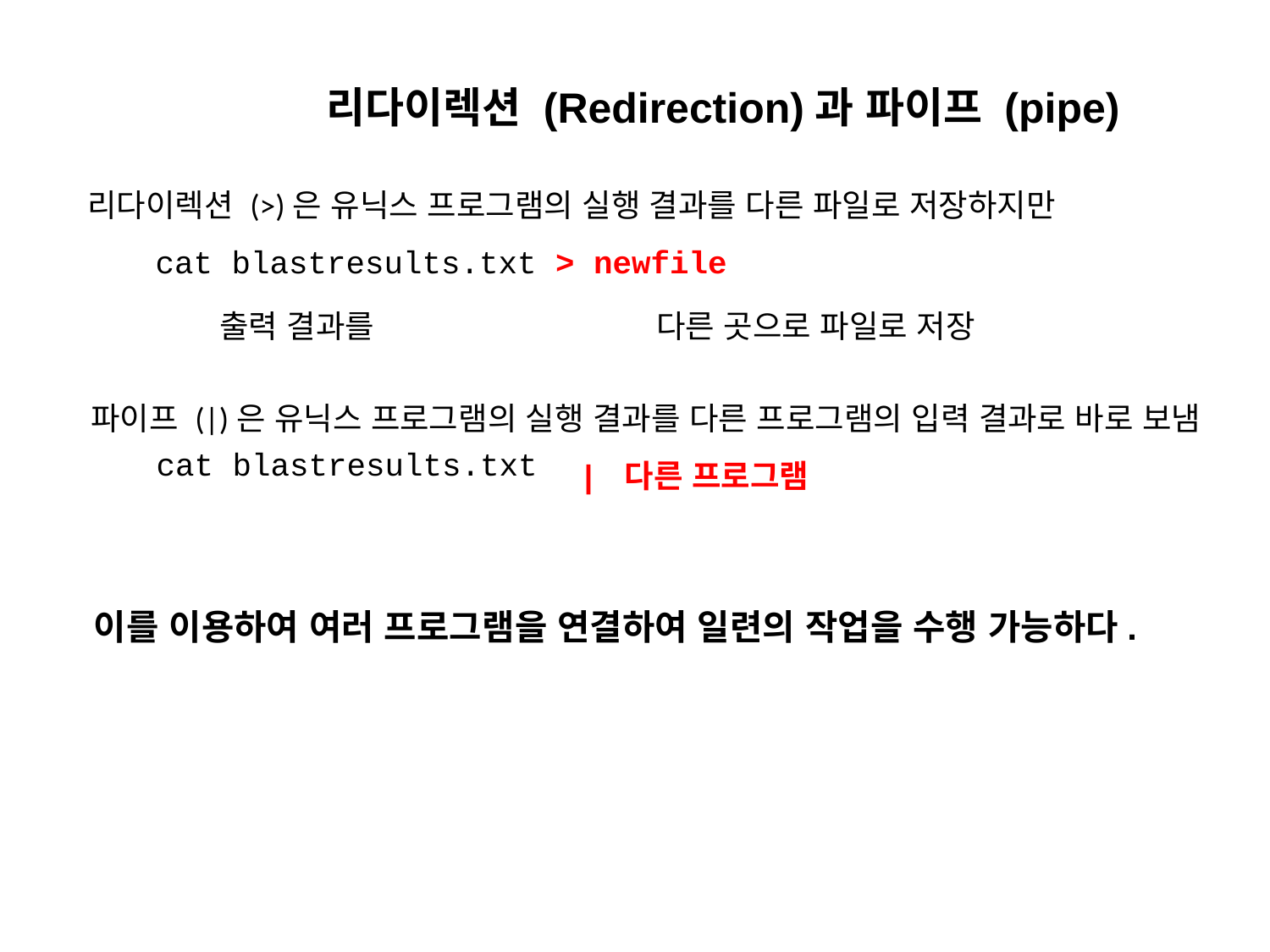

리다이렉션 (Redirection)과 파이프 (pipe)
리다이렉션 (>)은 유닉스 프로그램의 실행 결과를 다른 파일로 저장하지만
cat blastresults.txt > newfile
출력 결과를
다른 곳으로 파일로 저장
파이프 (|)은 유닉스 프로그램의 실행 결과를 다른 프로그램의 입력 결과로 바로 보냄
cat blastresults.txt
| 다른 프로그램
이를 이용하여 여러 프로그램을 연결하여 일련의 작업을 수행 가능하다.